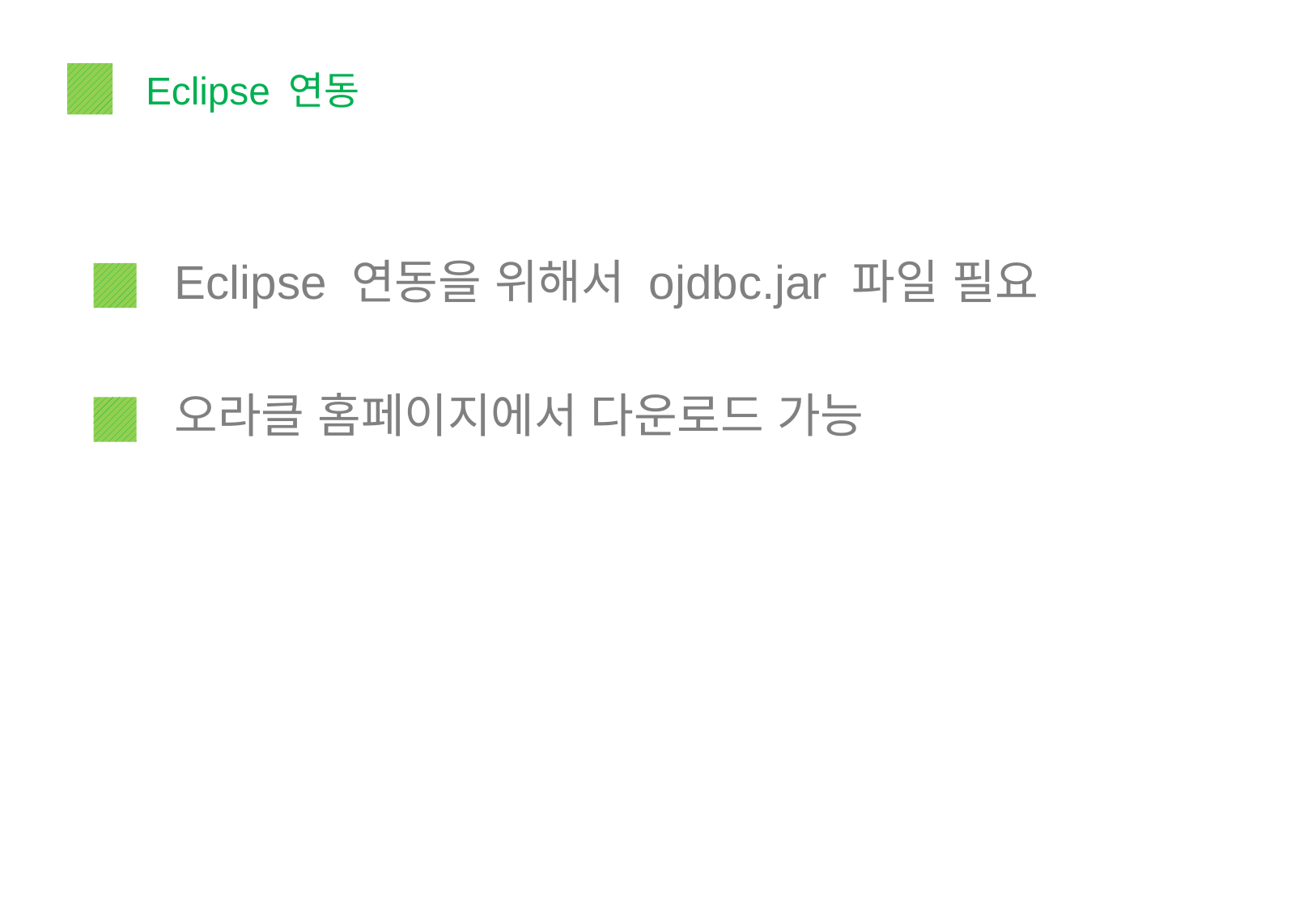

Eclipse 연동
Eclipse 연동을 위해서 ojdbc.jar 파일 필요

오라클 홈페이지에서 다운로드 가능